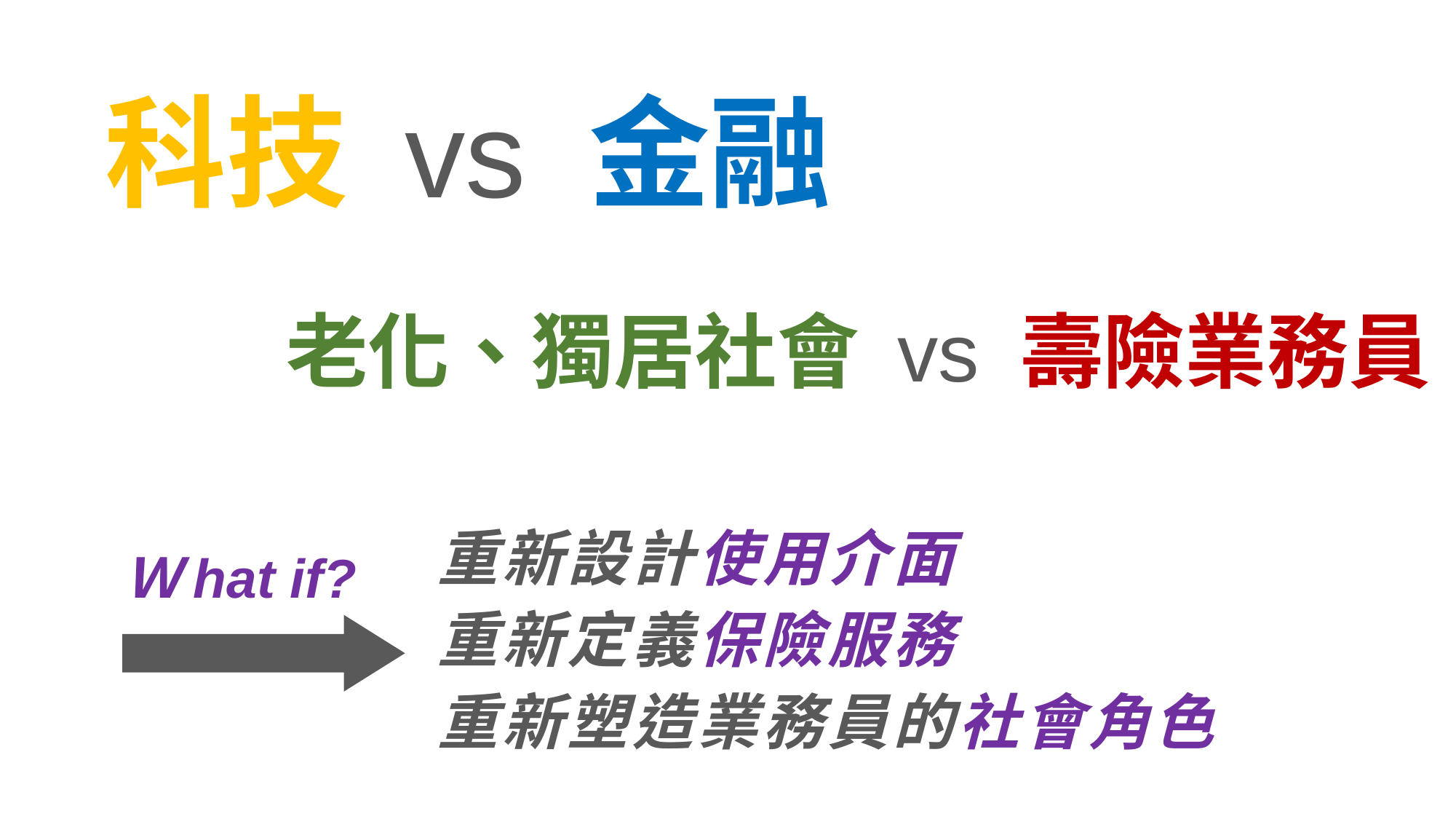

科技 vs 金融
老化、獨居社會 vs 壽險業務員
重新設計使用介面
重新定義保險服務
重新塑造業務員的社會角色
Ｗhat if?